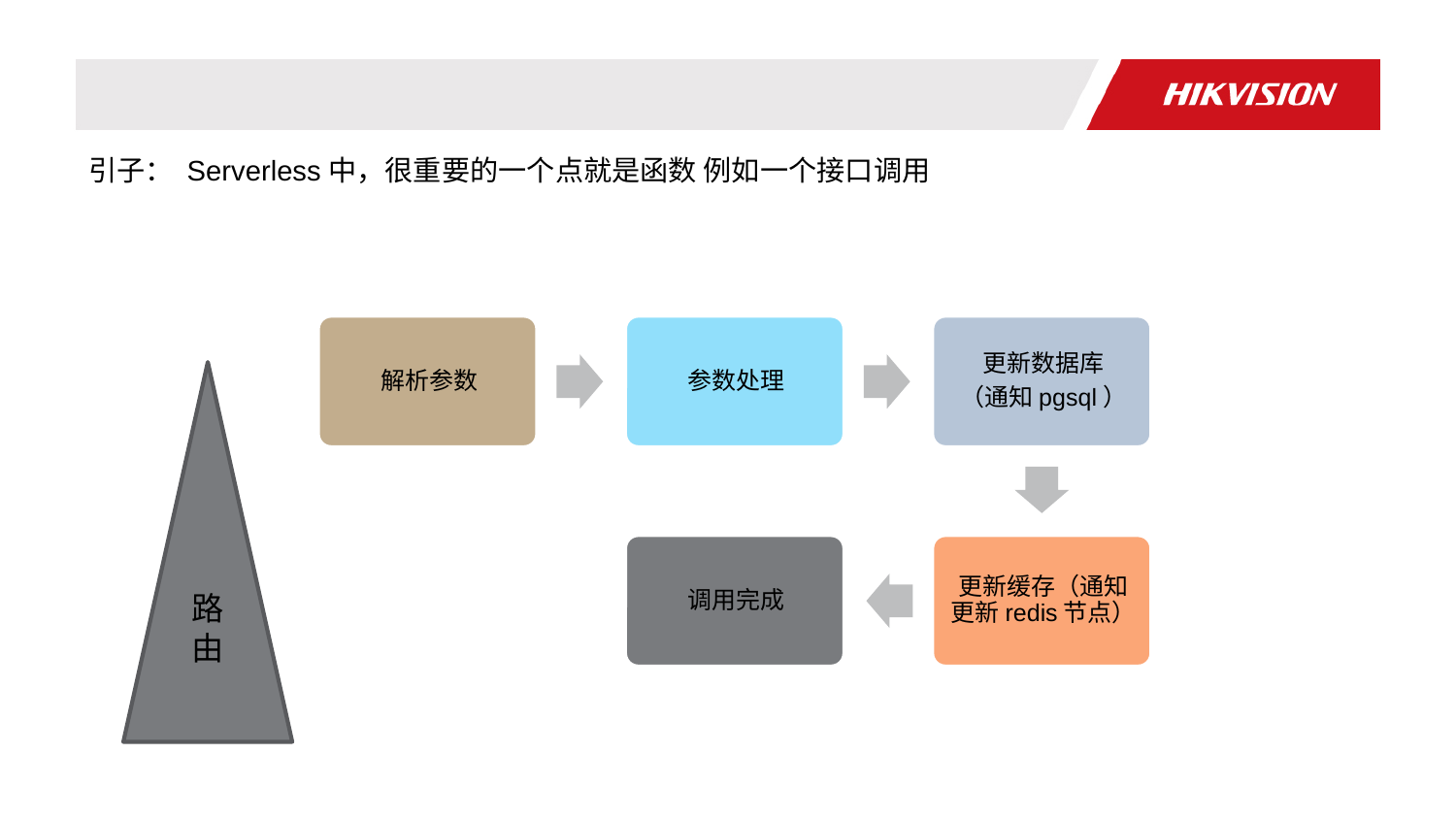

引子： Serverless中，很重要的一个点就是函数 例如一个接口调用
解析参数

参数处理

更新数据库
（通知pgsql）

更新缓存（通知更新redis节点）

调用完成
路由